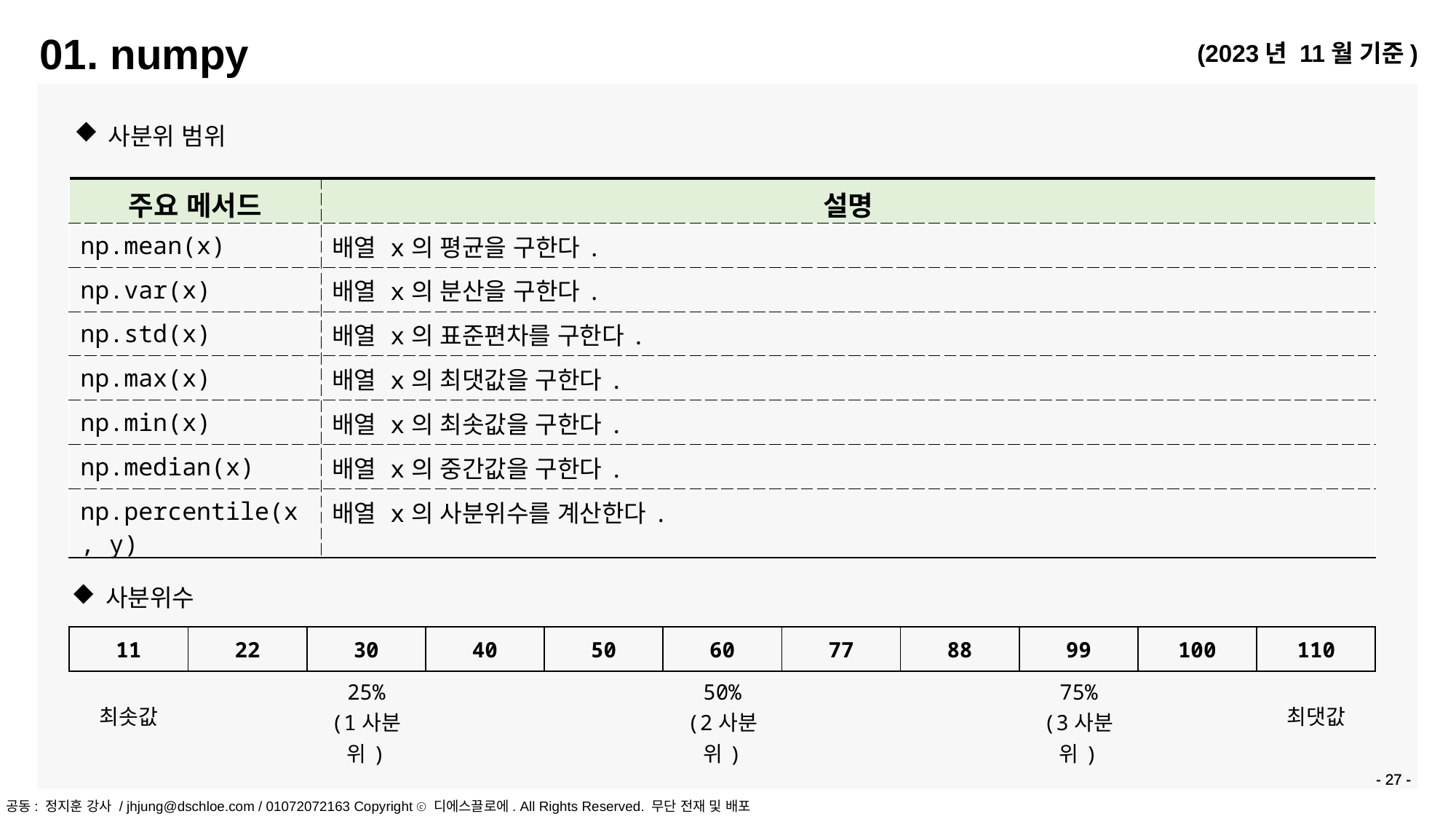

01. numpy
사분위 범위
| 주요 메서드 | 설명 |
| --- | --- |
| np.mean(x) | 배열 x의 평균을 구한다. |
| np.var(x) | 배열 x의 분산을 구한다. |
| np.std(x) | 배열 x의 표준편차를 구한다. |
| np.max(x) | 배열 x의 최댓값을 구한다. |
| np.min(x) | 배열 x의 최솟값을 구한다. |
| np.median(x) | 배열 x의 중간값을 구한다. |
| np.percentile(x, y) | 배열 x의 사분위수를 계산한다. |
사분위수
| 11 | 22 | 30 | 40 | 50 | 60 | 77 | 88 | 99 | 100 | 110 |
| --- | --- | --- | --- | --- | --- | --- | --- | --- | --- | --- |
| 최솟값 |  | 25% (1사분위) |  |  | 50% (2사분위) |  |  | 75% (3사분위) |  | 최댓값 |
- 27 -